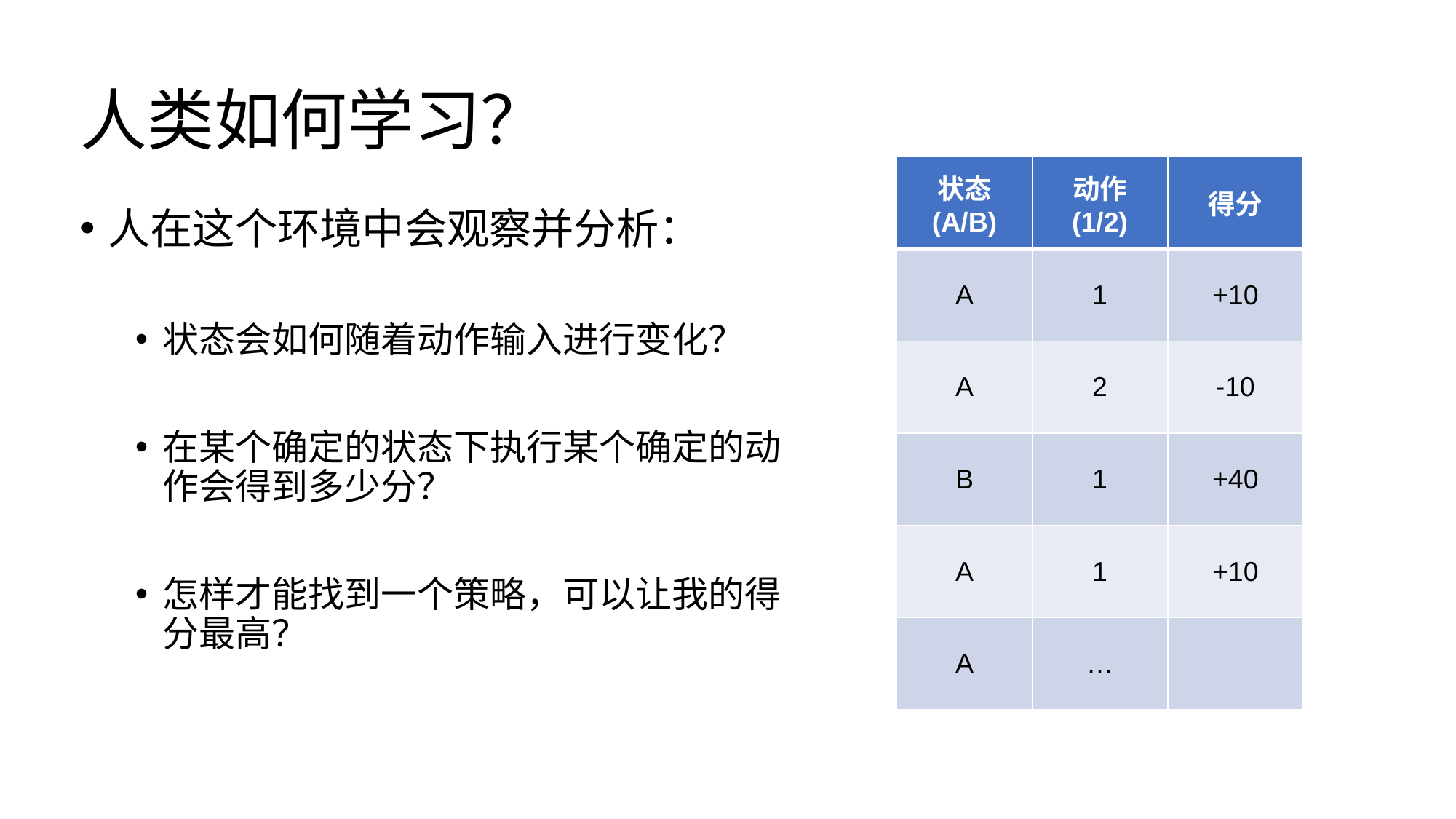

# 人类如何学习？
| 状态 (A/B) | 动作 (1/2) | 得分 |
| --- | --- | --- |
| A | 1 | +10 |
| A | 2 | -10 |
| B | 1 | +40 |
| A | 1 | +10 |
| A | … |  |
人在这个环境中会观察并分析：

状态会如何随着动作输入进行变化？

在某个确定的状态下执行某个确定的动作会得到多少分？

怎样才能找到一个策略，可以让我的得分最高？